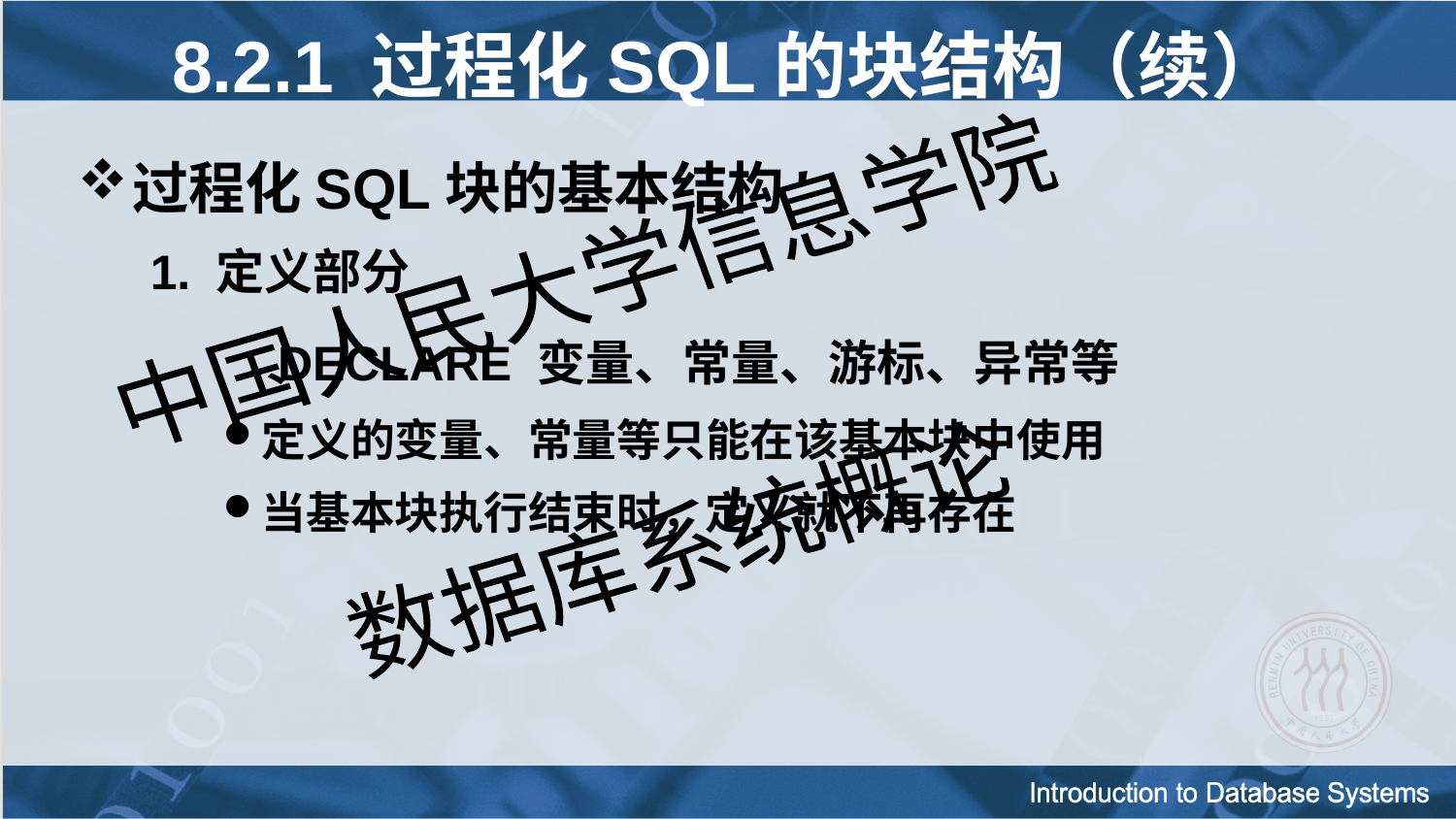

8.2.1 过程化SQL的块结构（续）
过程化SQL块的基本结构
1. 定义部分
       	DECLARE 变量、常量、游标、异常等
定义的变量、常量等只能在该基本块中使用
当基本块执行结束时，定义就不再存在